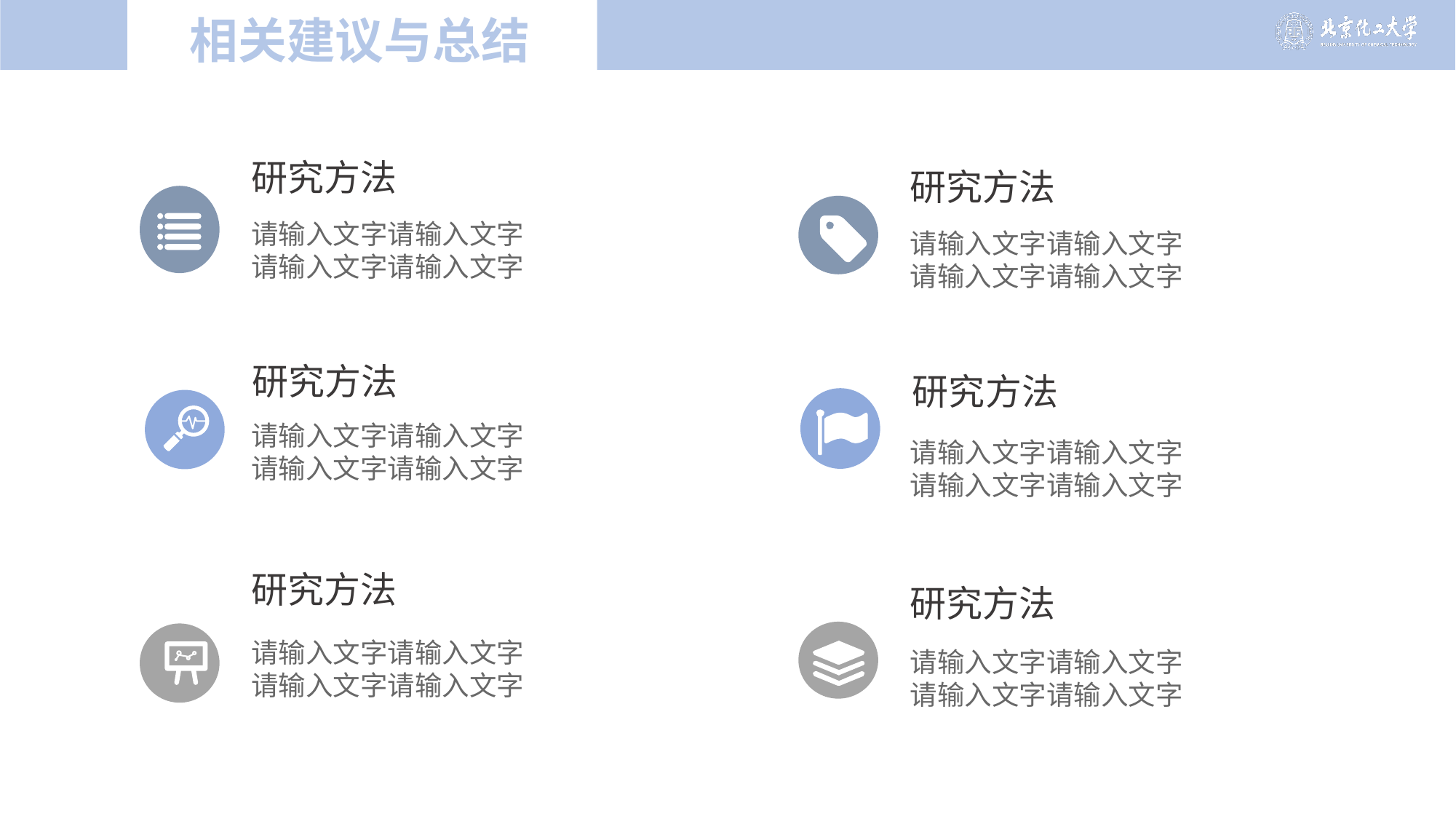

# 相关建议与总结
研究方法

请输入文字请输入文字
请输入文字请输入文字
研究方法
请输入文字请输入文字
请输入文字请输入文字

研究方法

请输入文字请输入文字
请输入文字请输入文字
研究方法

请输入文字请输入文字
请输入文字请输入文字
研究方法
请输入文字请输入文字
请输入文字请输入文字

研究方法

请输入文字请输入文字
请输入文字请输入文字